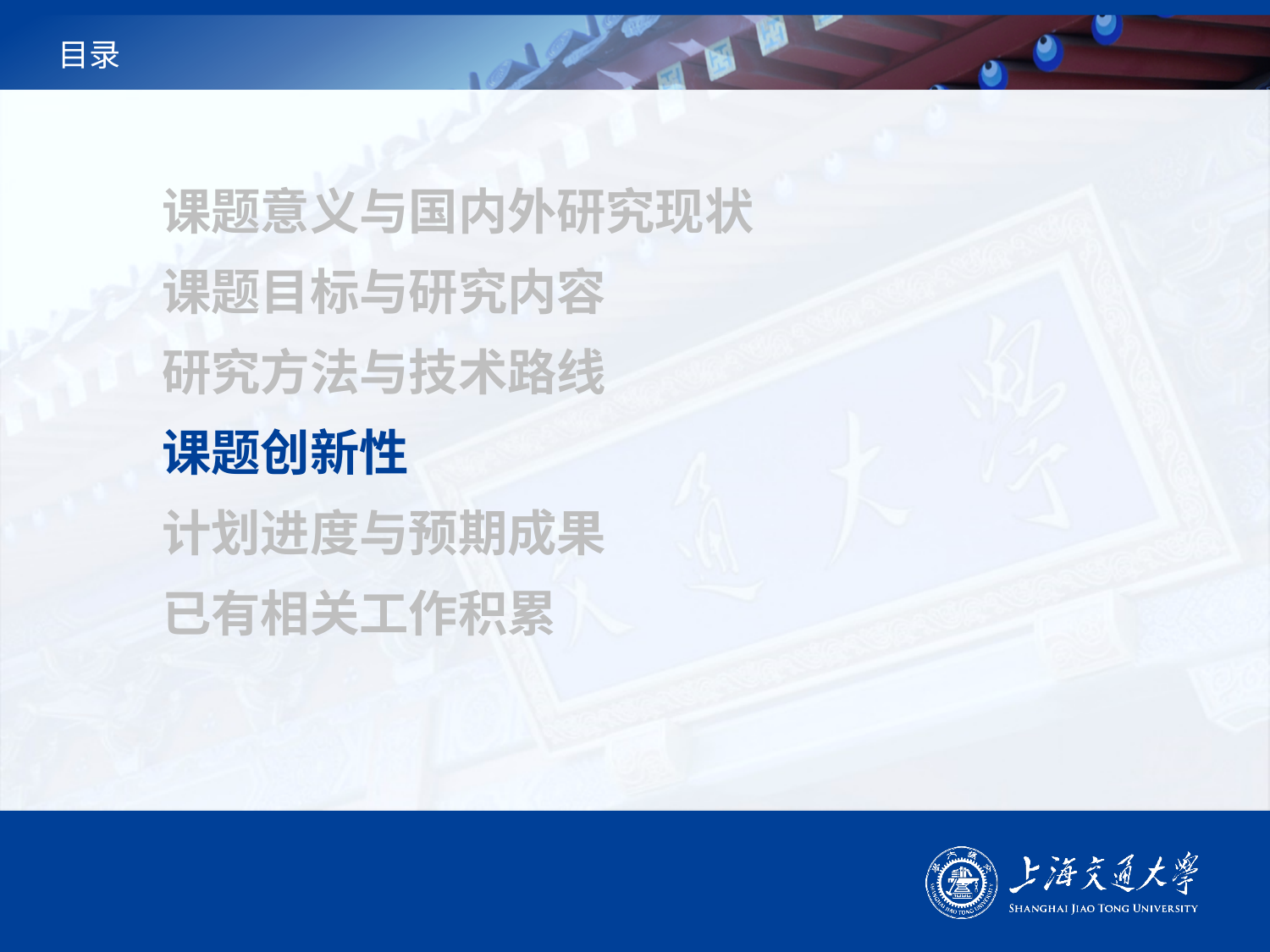

# 目录
课题意义与国内外研究现状
课题目标与研究内容
研究方法与技术路线
课题创新性
计划进度与预期成果
已有相关工作积累